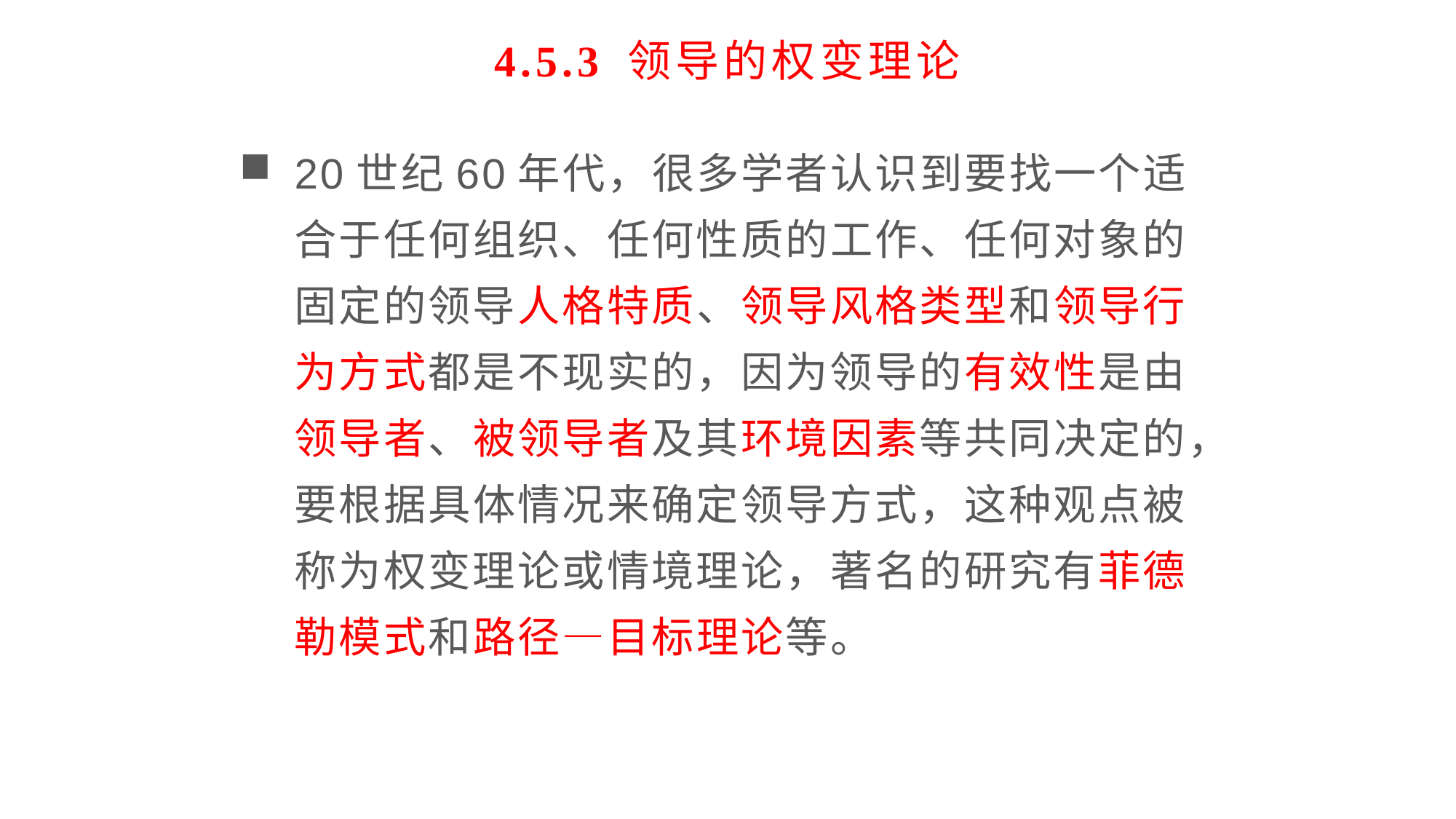

# 4.5.3 领导的权变理论
20世纪60年代，很多学者认识到要找一个适合于任何组织、任何性质的工作、任何对象的固定的领导人格特质、领导风格类型和领导行为方式都是不现实的，因为领导的有效性是由领导者、被领导者及其环境因素等共同决定的，要根据具体情况来确定领导方式，这种观点被称为权变理论或情境理论，著名的研究有菲德勒模式和路径—目标理论等。